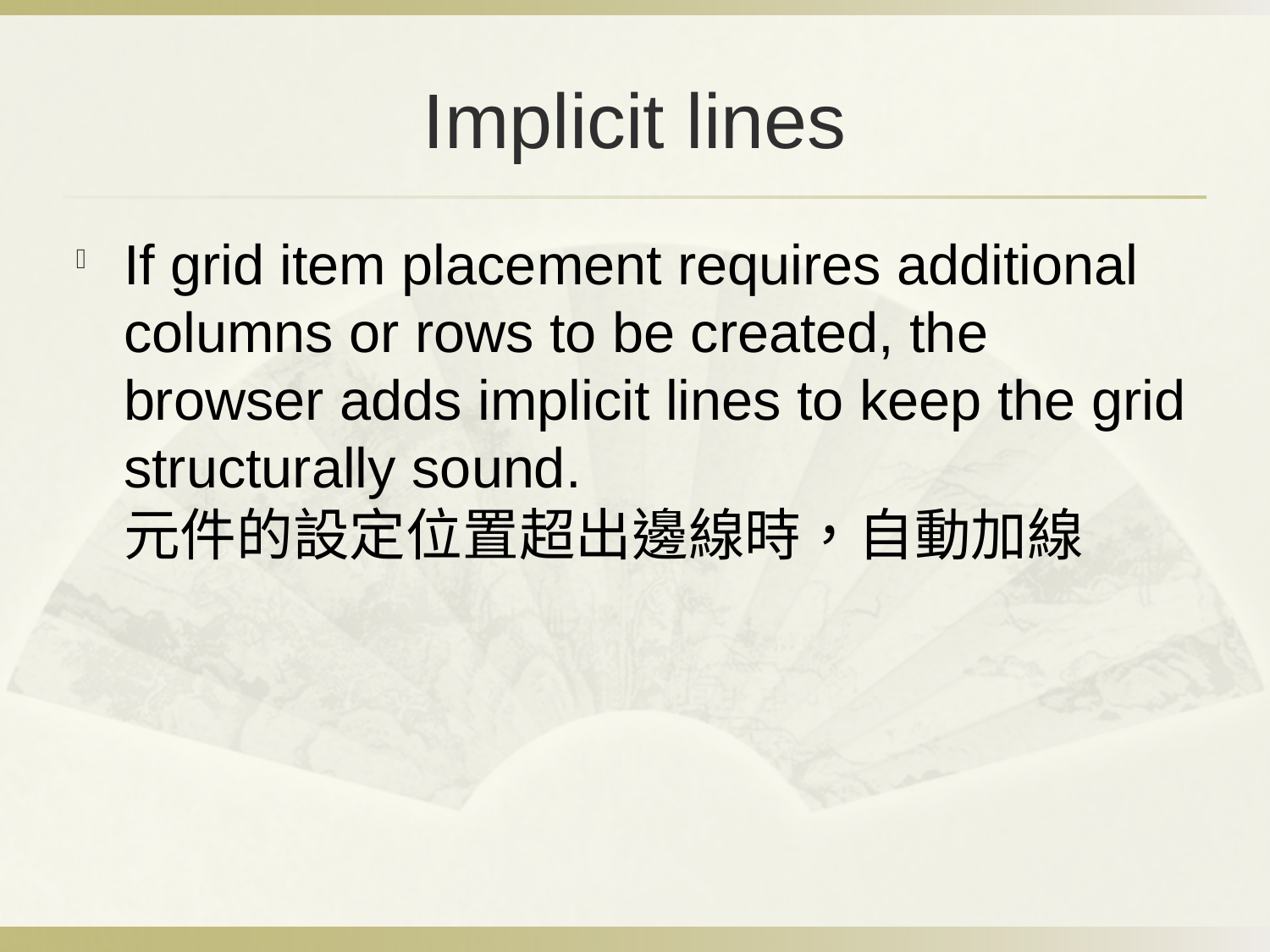

# Implicit lines
If grid item placement requires additional columns or rows to be created, the browser adds implicit lines to keep the grid structurally sound.
元件的設定位置超出邊線時，自動加線